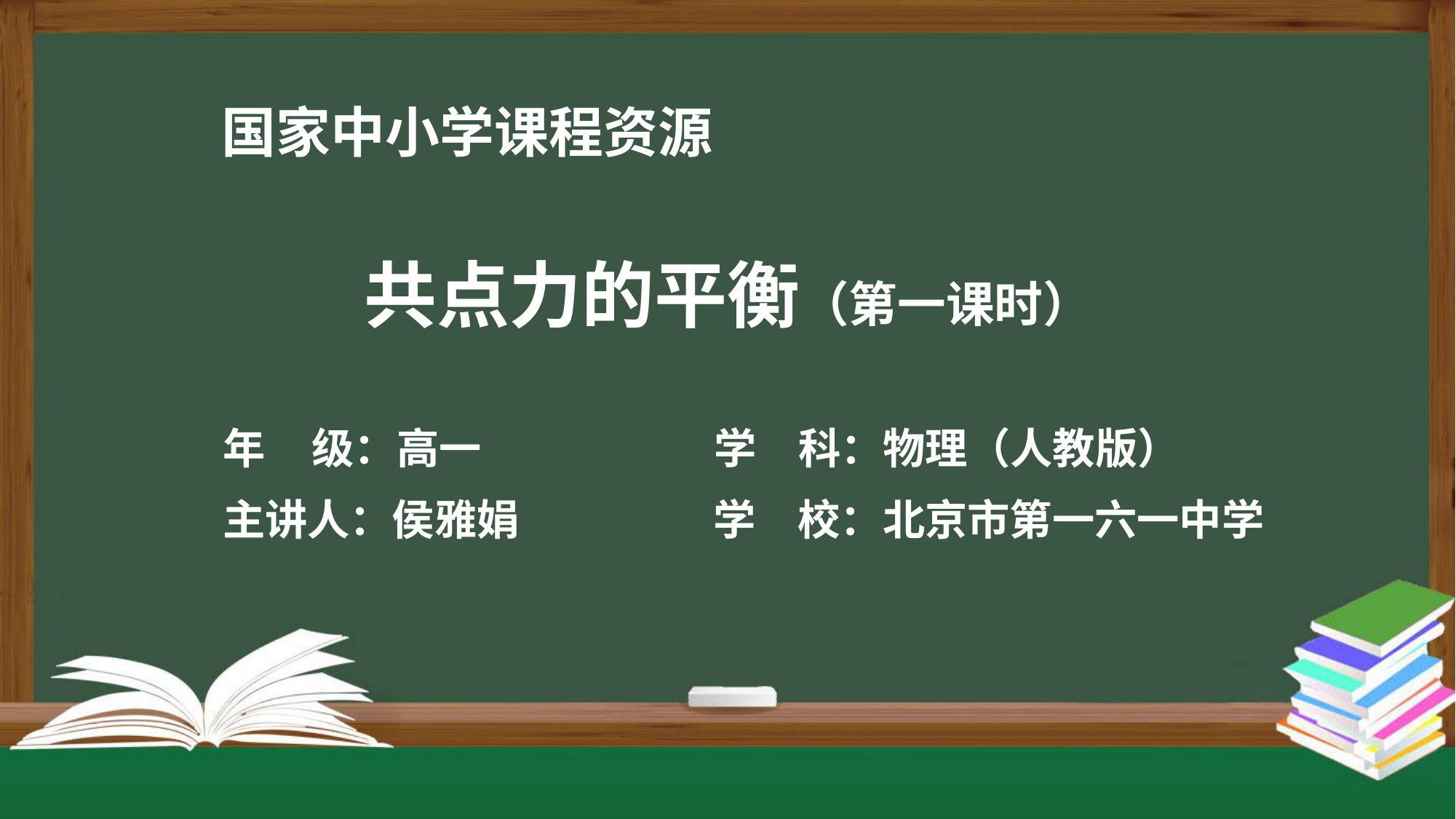

# 国家中小学课程资源
共点力的平衡（第一课时）

| 年 级：高一 | 学 | 科：物理（人教版） |
| --- | --- | --- |
| 主讲人：侯雅娟 | 学 | 校：北京市第一六一中学 |